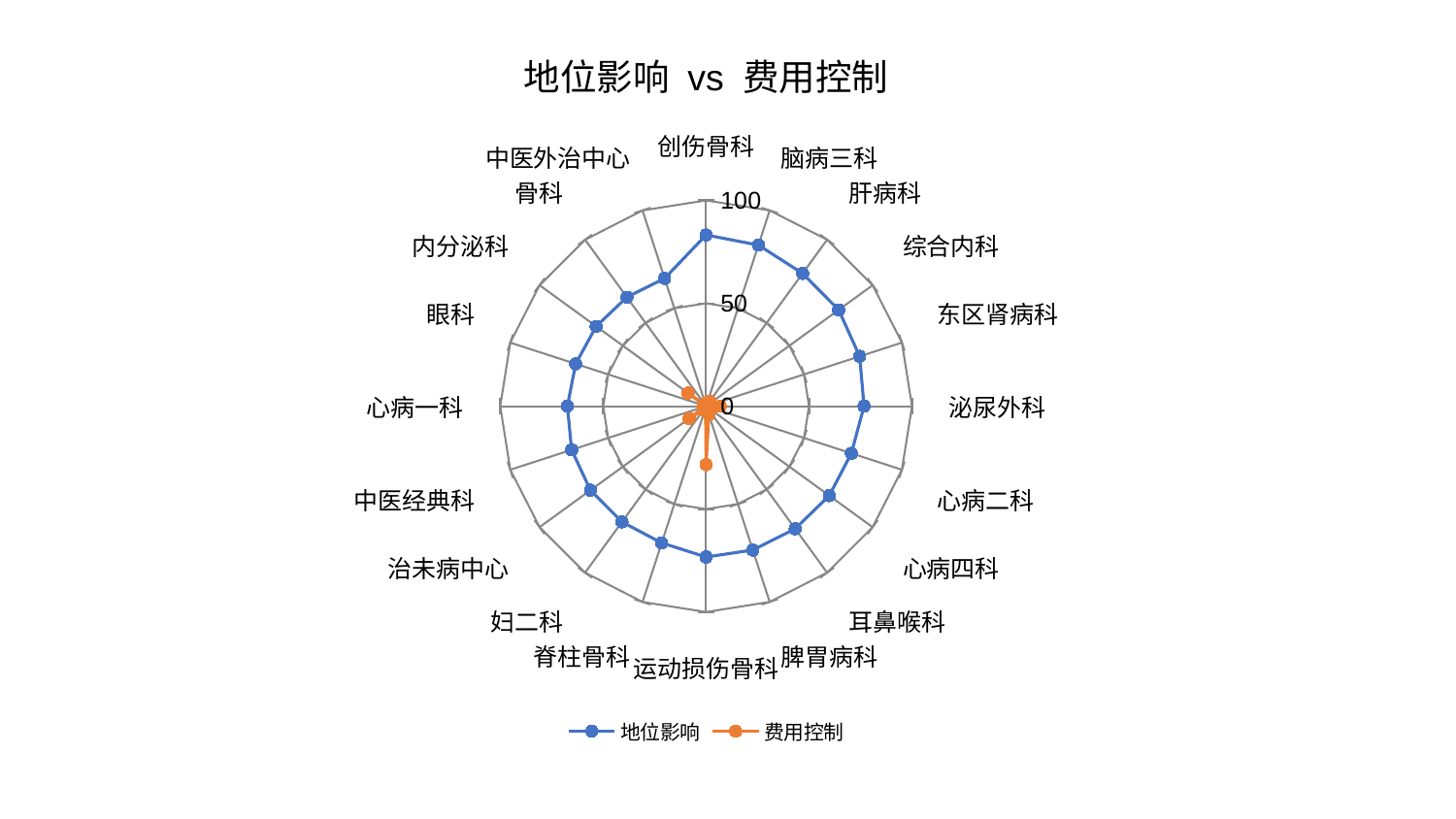

### Chart: 地位影响 vs 费用控制

| Category | 地位影响 | 费用控制 |
|---|---|---|
| 创伤骨科 | 83.21189990580868 | 0.9746631111374897 |
| 脑病三科 | 82.30289378865035 | 1.7998936785891777 |
| 肝病科 | 79.74504373065048 | 2.9337443876993543 |
| 综合内科 | 79.6035475756267 | 1.025330751434831 |
| 东区肾病科 | 78.42923977099908 | 0.8306975293378169 |
| 泌尿外科 | 76.70873309524377 | 6.8471587793774615 |
| 心病二科 | 74.20422487763614 | 2.6305053625463577 |
| 心病四科 | 73.93945752245568 | 2.2136917886411567 |
| 耳鼻喉科 | 73.61917967211107 | 0.968200525373111 |
| 脾胃病科 | 73.48620757360807 | 4.343730428310917 |
| 运动损伤骨科 | 73.27462354651638 | 28.38130935712964 |
| 脊柱骨科 | 69.85749512689549 | 0.8566288032204641 |
| 妇二科 | 69.52896617677325 | 2.1820876633614645 |
| 治未病中心 | 69.4596934366743 | 10.20696708295258 |
| 中医经典科 | 68.680169804141 | 0.893966865699912 |
| 心病一科 | 67.37608292896364 | 1.2705380387687237 |
| 眼科 | 66.59927234486295 | 0.6340979560909572 |
| 内分泌科 | 66.01889464093341 | 10.842409299209999 |
| 骨科 | 65.47691933310065 | 0.8548358477273972 |
| 中医外治中心 | 65.27776211080493 | 1.0247442598856844 |
100